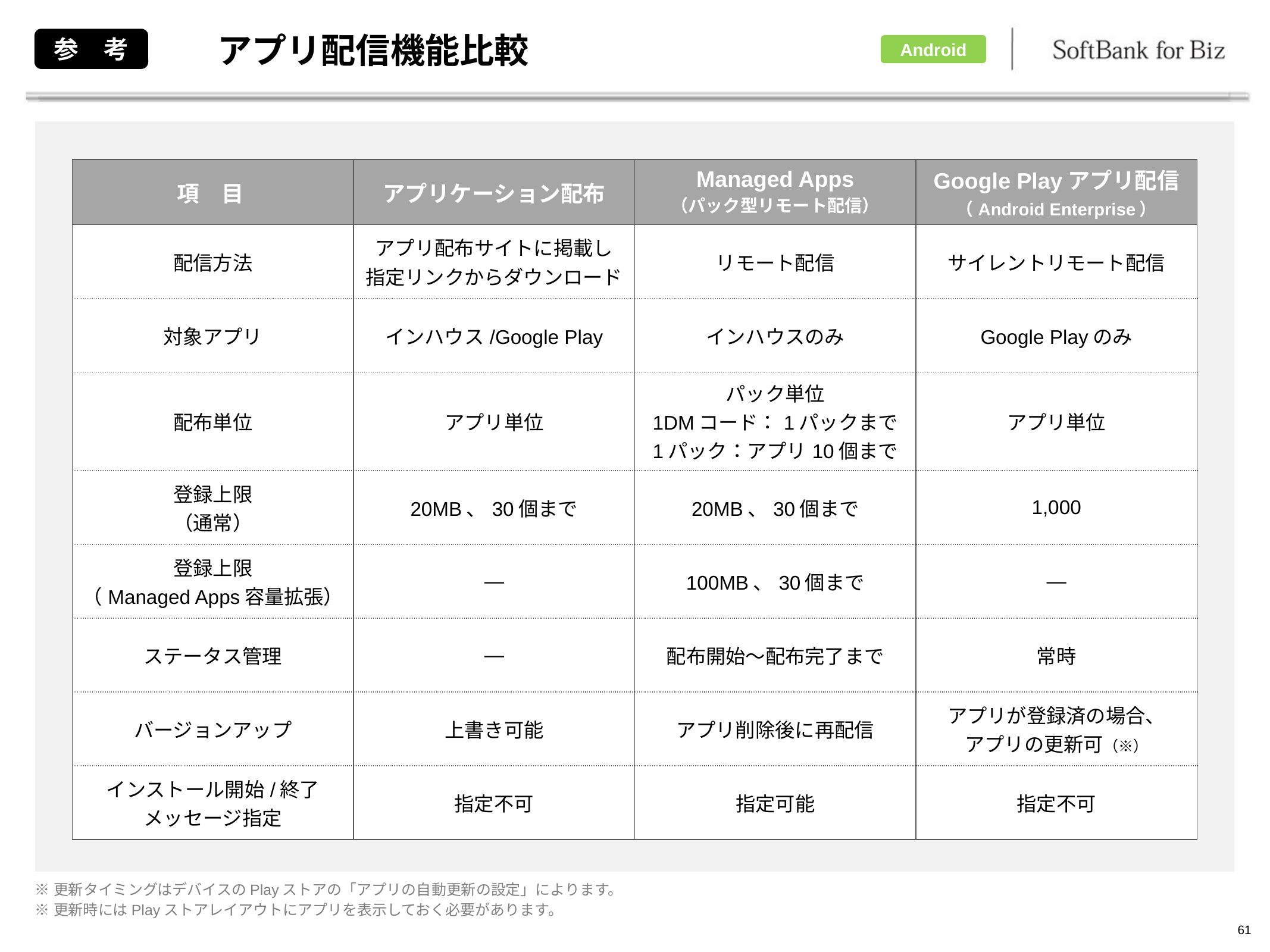

# アプリ配信機能比較
参　考
Android
| 項　目 | アプリケーション配布 | Managed Apps （パック型リモート配信） | Google Playアプリ配信 （Android Enterprise） |
| --- | --- | --- | --- |
| 配信方法 | アプリ配布サイトに掲載し 指定リンクからダウンロード | リモート配信 | サイレントリモート配信 |
| 対象アプリ | インハウス/Google Play | インハウスのみ | Google Playのみ |
| 配布単位 | アプリ単位 | パック単位 1DMコード：1パックまで 1パック：アプリ10個まで | アプリ単位 |
| 登録上限 （通常） | 20MB、30個まで | 20MB、30個まで | 1,000 |
| 登録上限 （Managed Apps容量拡張） | ― | 100MB、30個まで | ― |
| ステータス管理 | ― | 配布開始～配布完了まで | 常時 |
| バージョンアップ | 上書き可能 | アプリ削除後に再配信 | アプリが登録済の場合、 アプリの更新可（※） |
| インストール開始/終了 メッセージ指定 | 指定不可 | 指定可能 | 指定不可 |
※更新タイミングはデバイスのPlayストアの「アプリの自動更新の設定」によります。
※更新時にはPlayストアレイアウトにアプリを表示しておく必要があります。
61